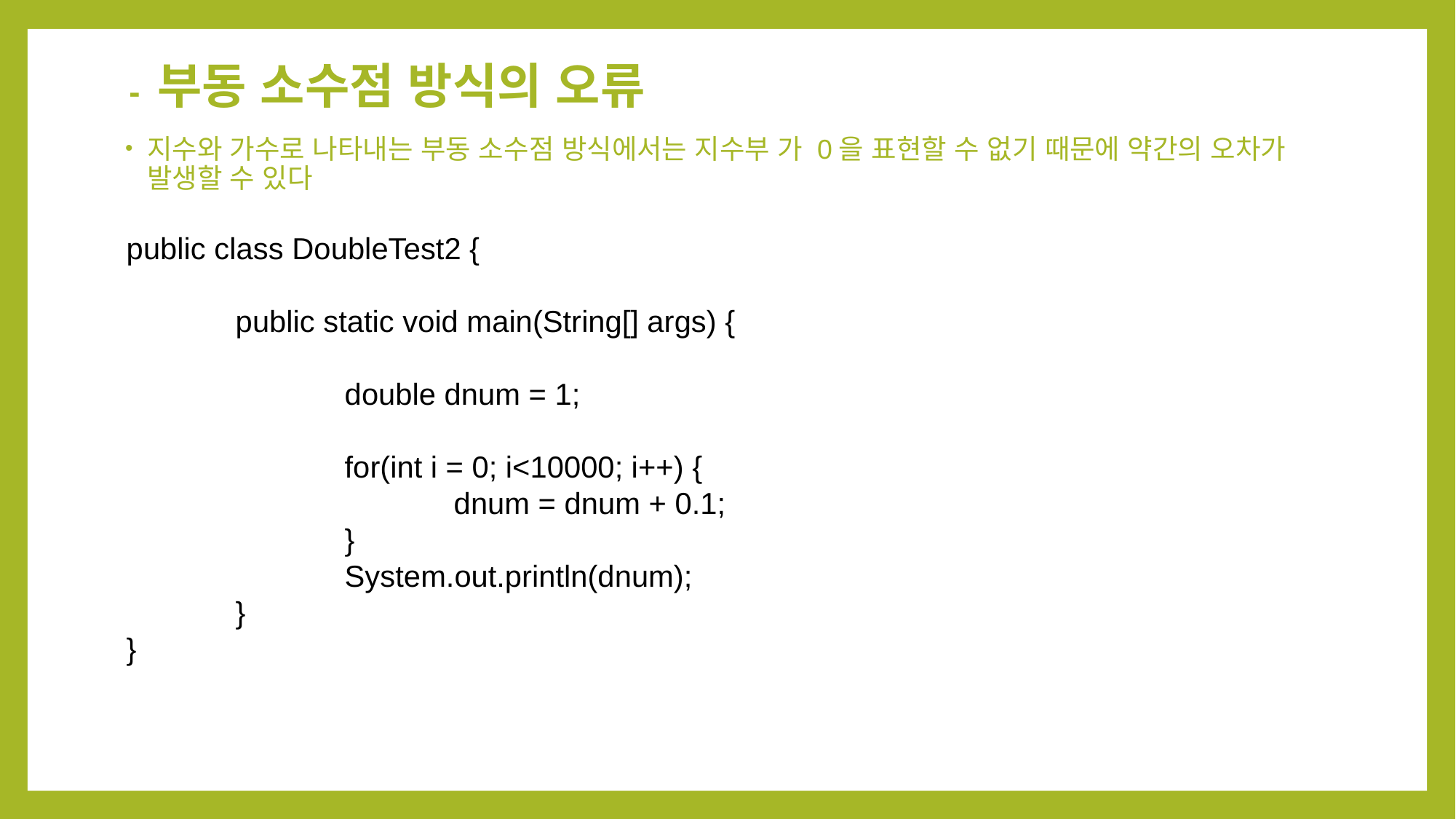

- 부동 소수점 방식의 오류
지수와 가수로 나타내는 부동 소수점 방식에서는 지수부 가 0을 표현할 수 없기 때문에 약간의 오차가 발생할 수 있다

public class DoubleTest2 {

	public static void main(String[] args) {

		double dnum = 1;

		for(int i = 0; i<10000; i++) {
			dnum = dnum + 0.1;
		}
		System.out.println(dnum);
	}
}